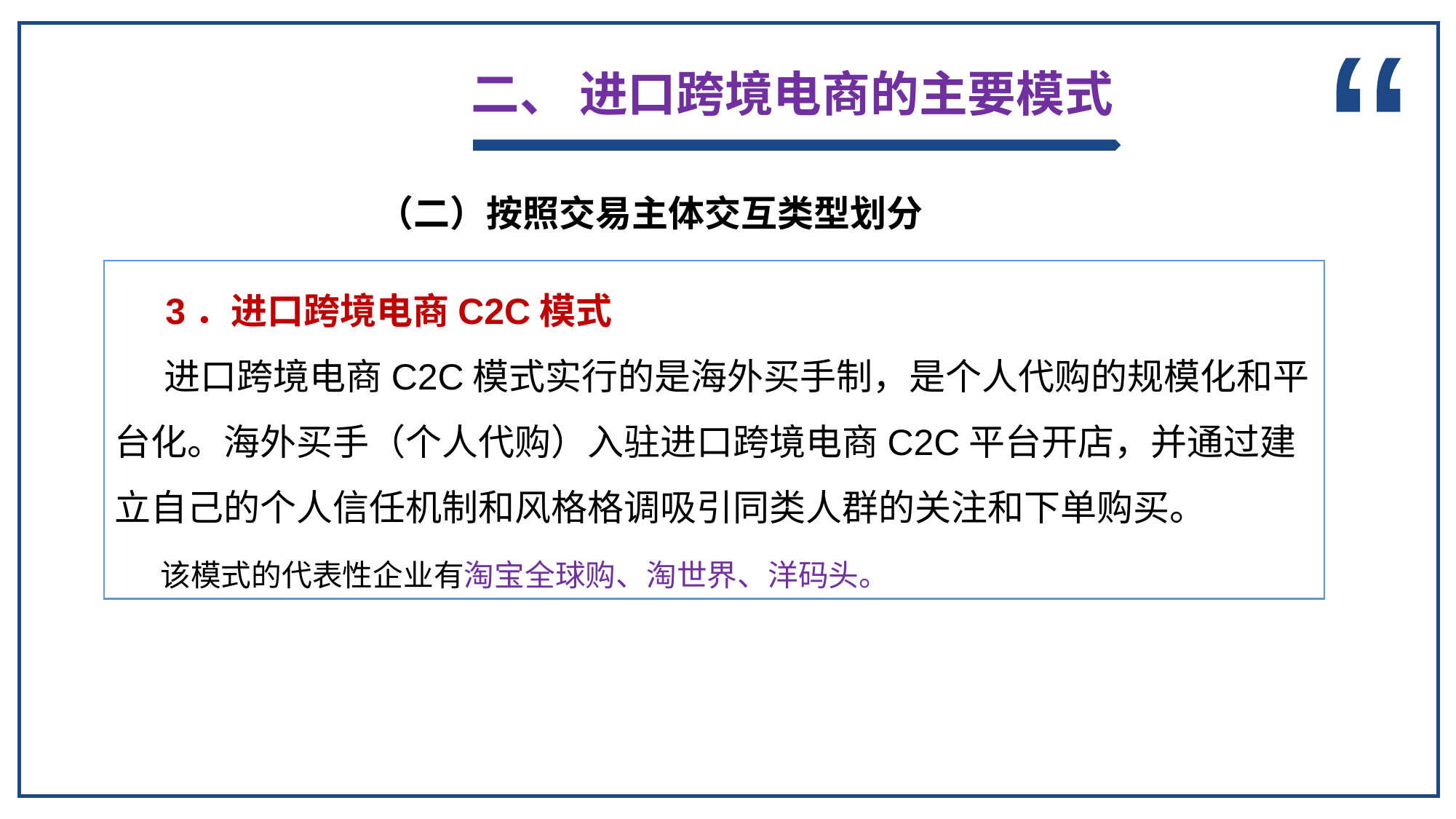

二、 进口跨境电商的主要模式

“
                               （二）按照交易主体交互类型划分
     3．进口跨境电商C2C模式
     进口跨境电商C2C模式实行的是海外买手制，是个人代购的规模化和平台化。海外买手（个人代购）入驻进口跨境电商C2C平台开店，并通过建立自己的个人信任机制和风格格调吸引同类人群的关注和下单购买。
     该模式的代表性企业有淘宝全球购、淘世界、洋码头。